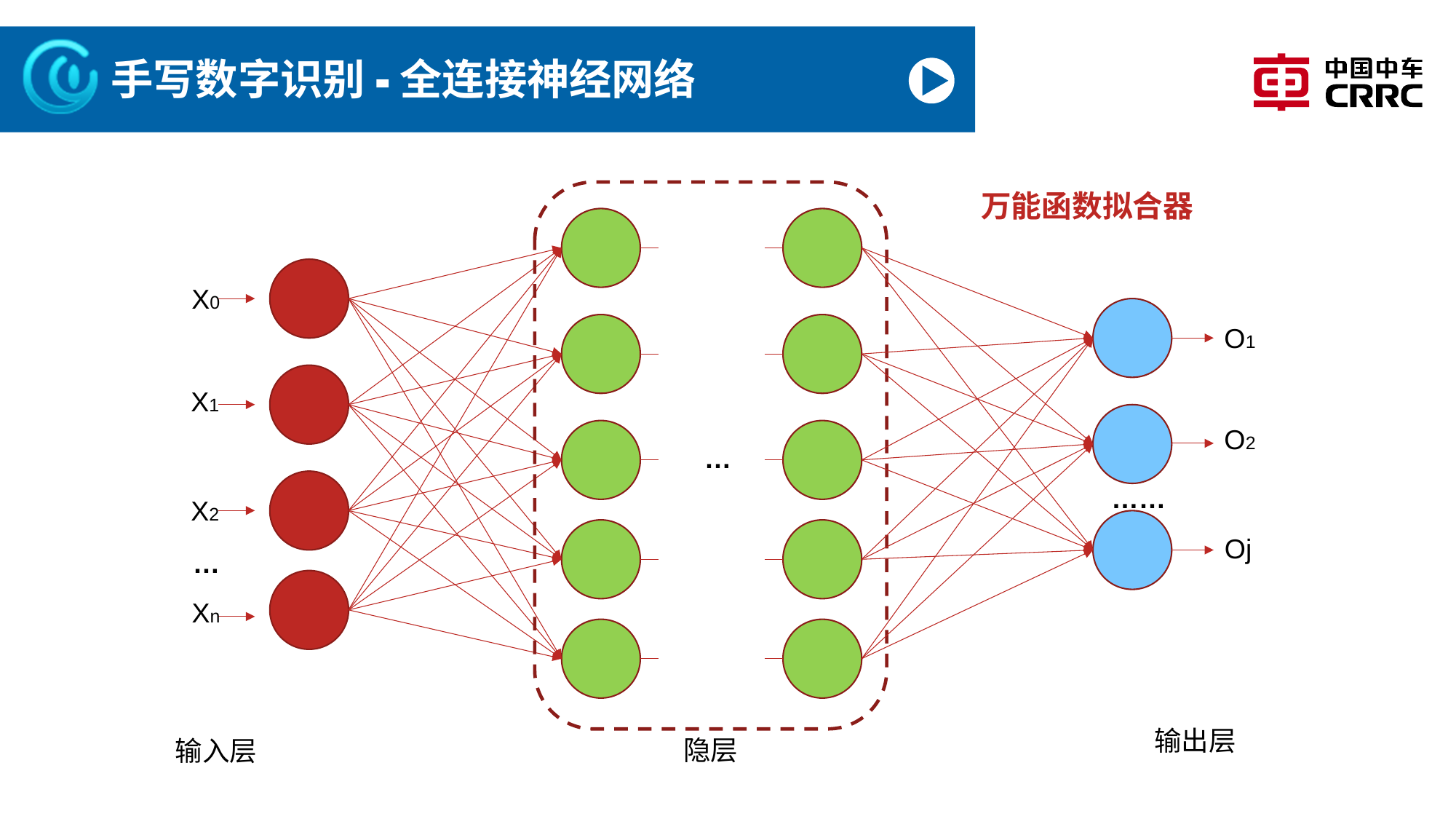

# 手写数字识别-全连接神经网络
万能函数拟合器

X0

O1

X1

O2

…

……
X2

Oj
…

Xn

输出层
隐层
输入层
116